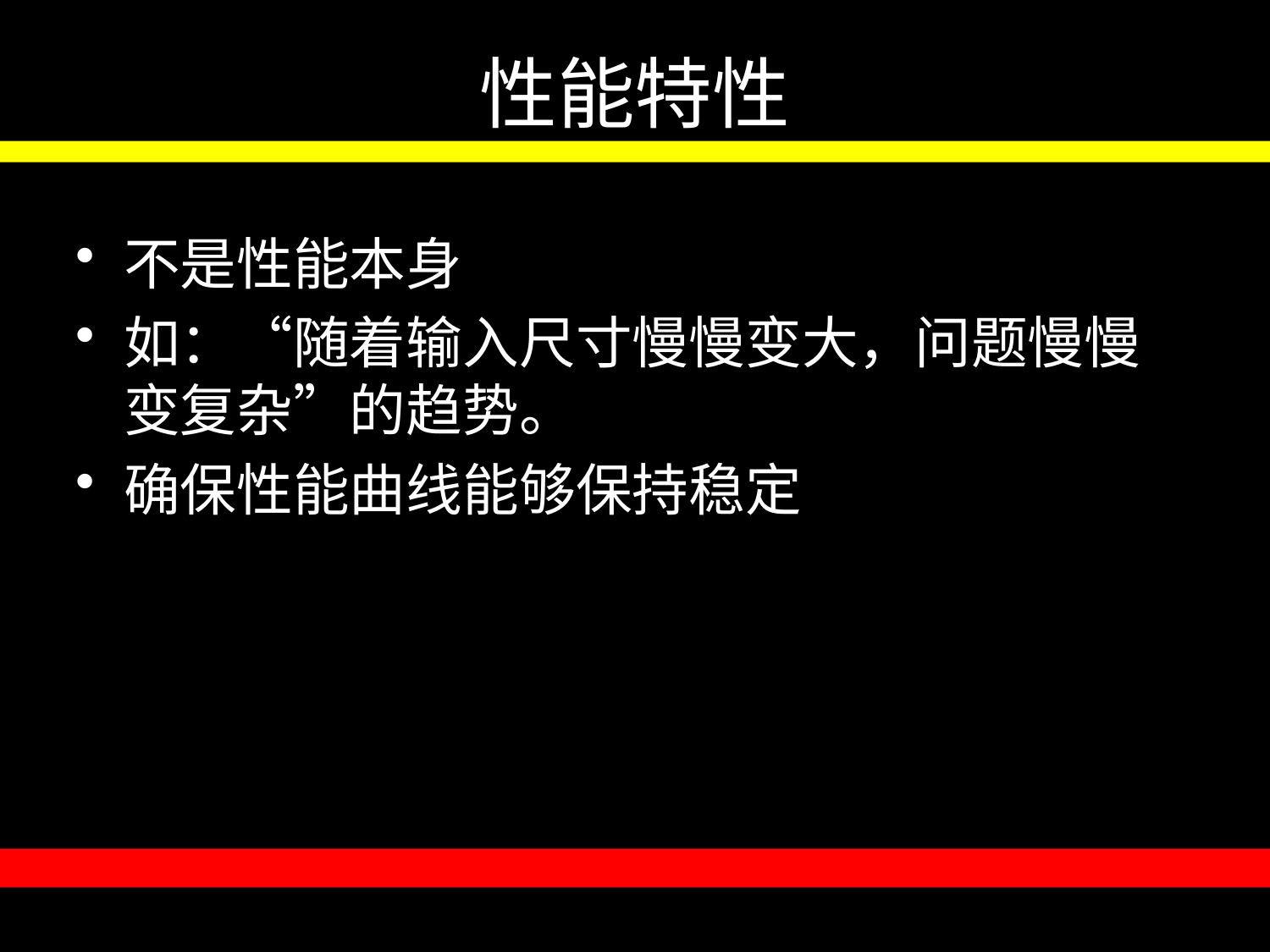

# 性能特性
不是性能本身
如：“随着输入尺寸慢慢变大，问题慢慢变复杂”的趋势。
确保性能曲线能够保持稳定